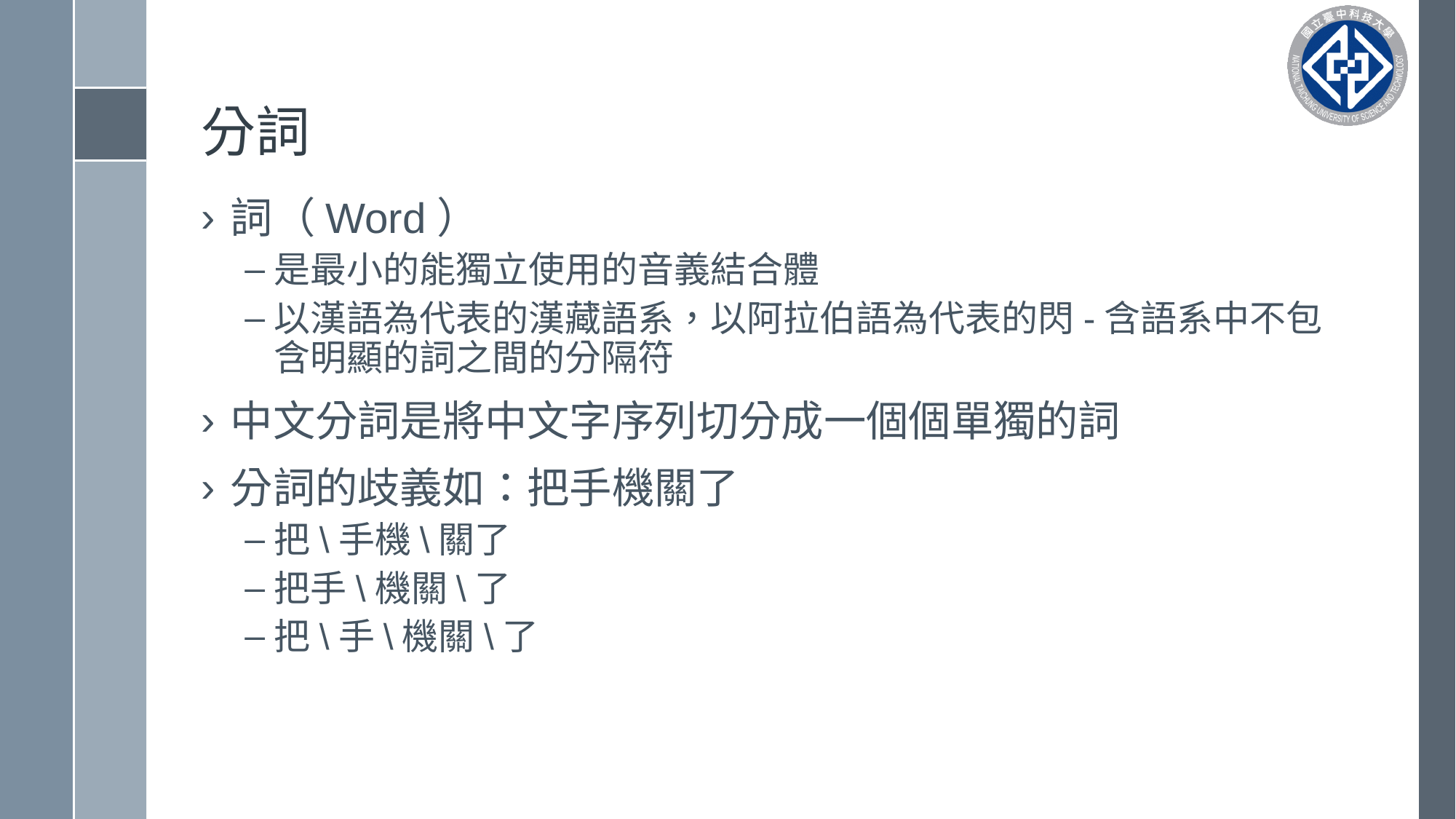

# 分詞
詞（Word）
是最小的能獨立使用的音義結合體
以漢語為代表的漢藏語系，以阿拉伯語為代表的閃-含語系中不包含明顯的詞之間的分隔符
中文分詞是將中文字序列切分成一個個單獨的詞
分詞的歧義如：把手機關了
把\手機\關了
把手\機關\了
把\手\機關\了